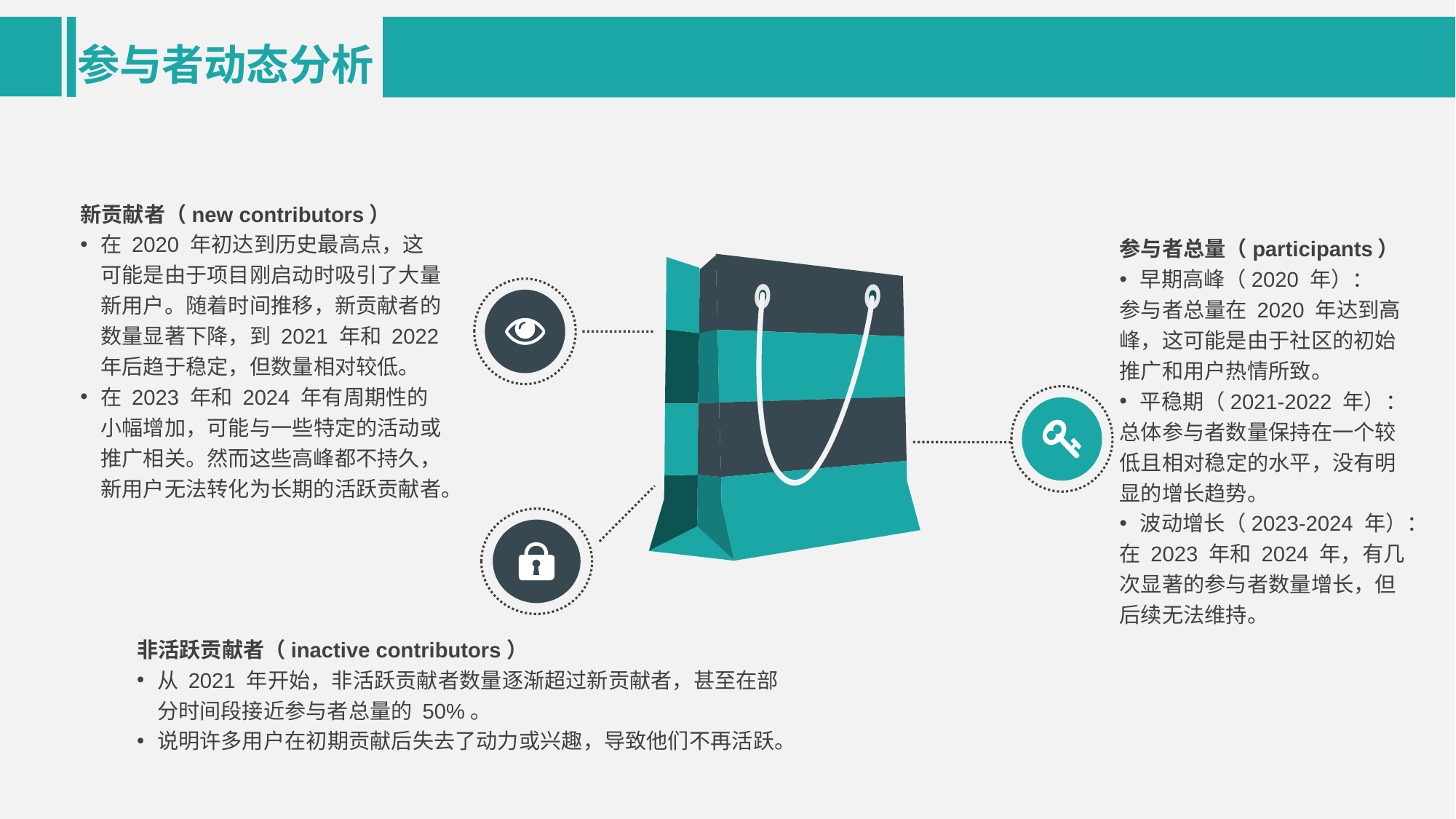

参与者动态分析
新贡献者（new contributors）
在 2020 年初达到历史最高点，这可能是由于项目刚启动时吸引了大量新用户。随着时间推移，新贡献者的数量显著下降，到 2021 年和 2022 年后趋于稳定，但数量相对较低。
在 2023 年和 2024 年有周期性的小幅增加，可能与一些特定的活动或推广相关。然而这些高峰都不持久，新用户无法转化为长期的活跃贡献者。
参与者总量（participants）
早期高峰（2020 年）：
参与者总量在 2020 年达到高峰，这可能是由于社区的初始推广和用户热情所致。
平稳期（2021-2022 年）：
总体参与者数量保持在一个较低且相对稳定的水平，没有明显的增长趋势。
波动增长（2023-2024 年）：
在 2023 年和 2024 年，有几次显著的参与者数量增长，但后续无法维持。

非活跃贡献者（inactive contributors）
从 2021 年开始，非活跃贡献者数量逐渐超过新贡献者，甚至在部分时间段接近参与者总量的 50%。
说明许多用户在初期贡献后失去了动力或兴趣，导致他们不再活跃。